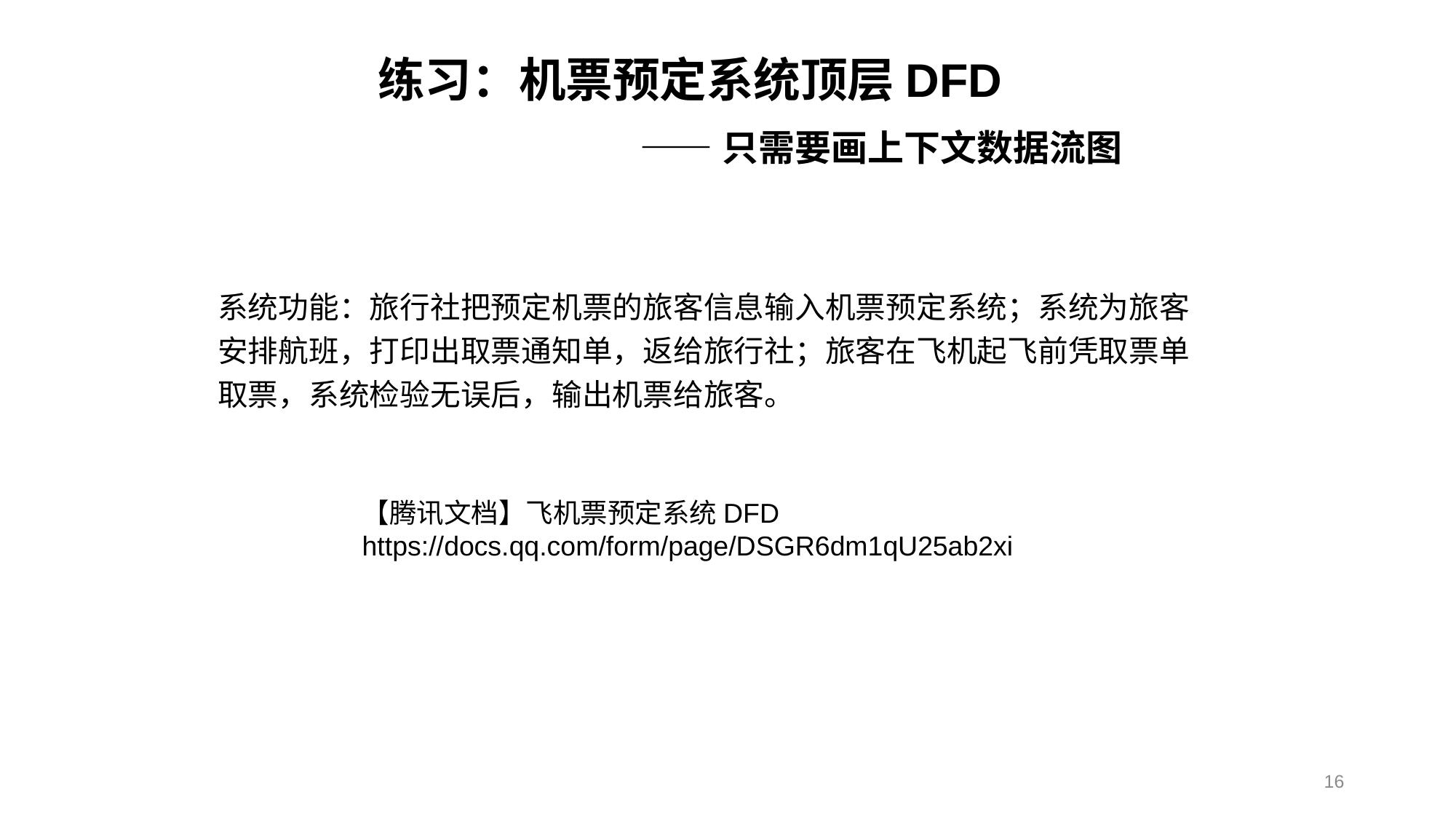

练习：机票预定系统顶层DFD
——只需要画上下文数据流图
系统功能：旅行社把预定机票的旅客信息输入机票预定系统；系统为旅客安排航班，打印出取票通知单，返给旅行社；旅客在飞机起飞前凭取票单取票，系统检验无误后，输出机票给旅客。
【腾讯文档】飞机票预定系统DFD
https://docs.qq.com/form/page/DSGR6dm1qU25ab2xi
16